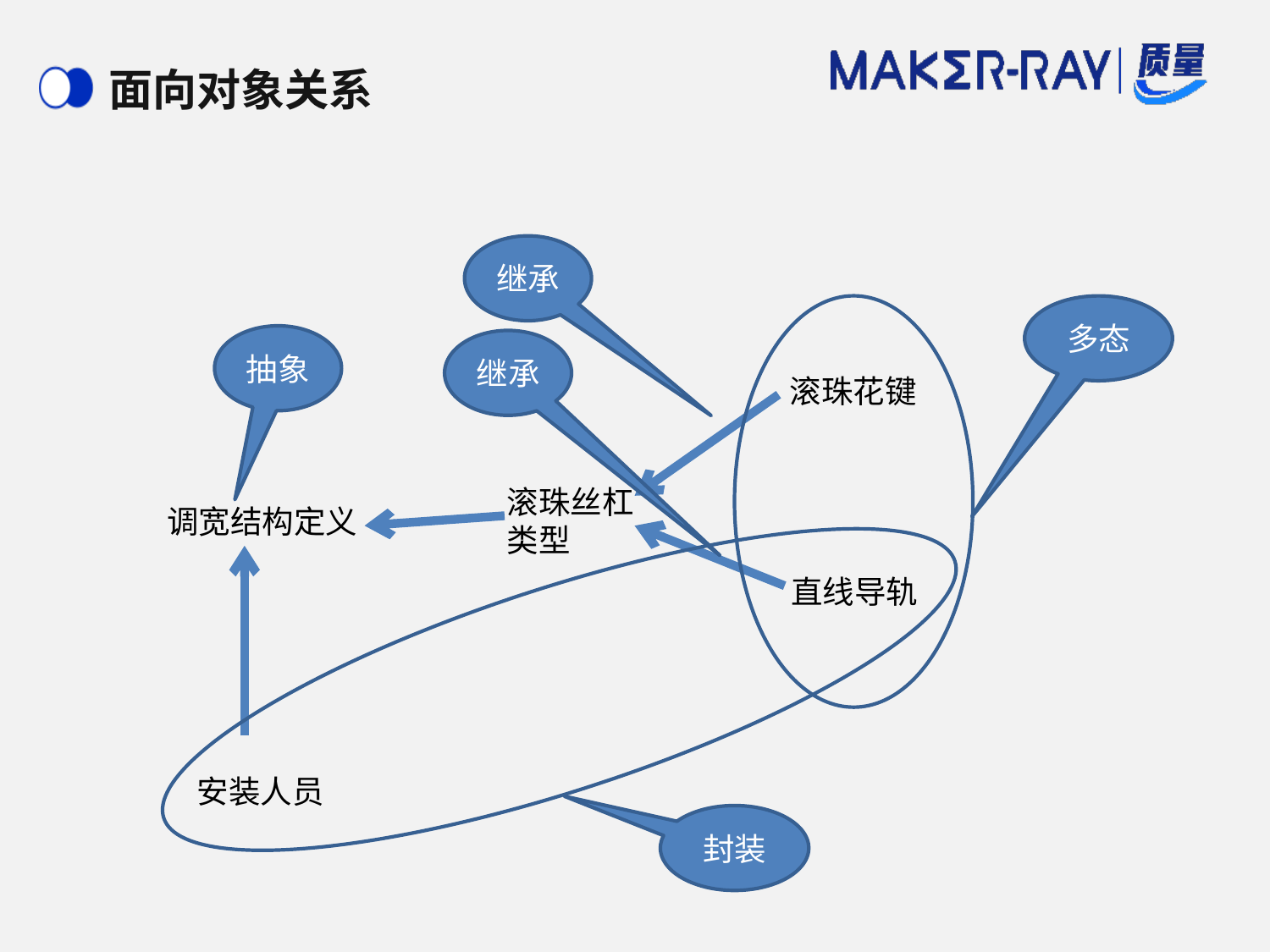

# 面向对象关系
继承

多态
抽象
继承
滚珠花键
滚珠丝杠
类型
调宽结构定义
直线导轨

安装人员
封装